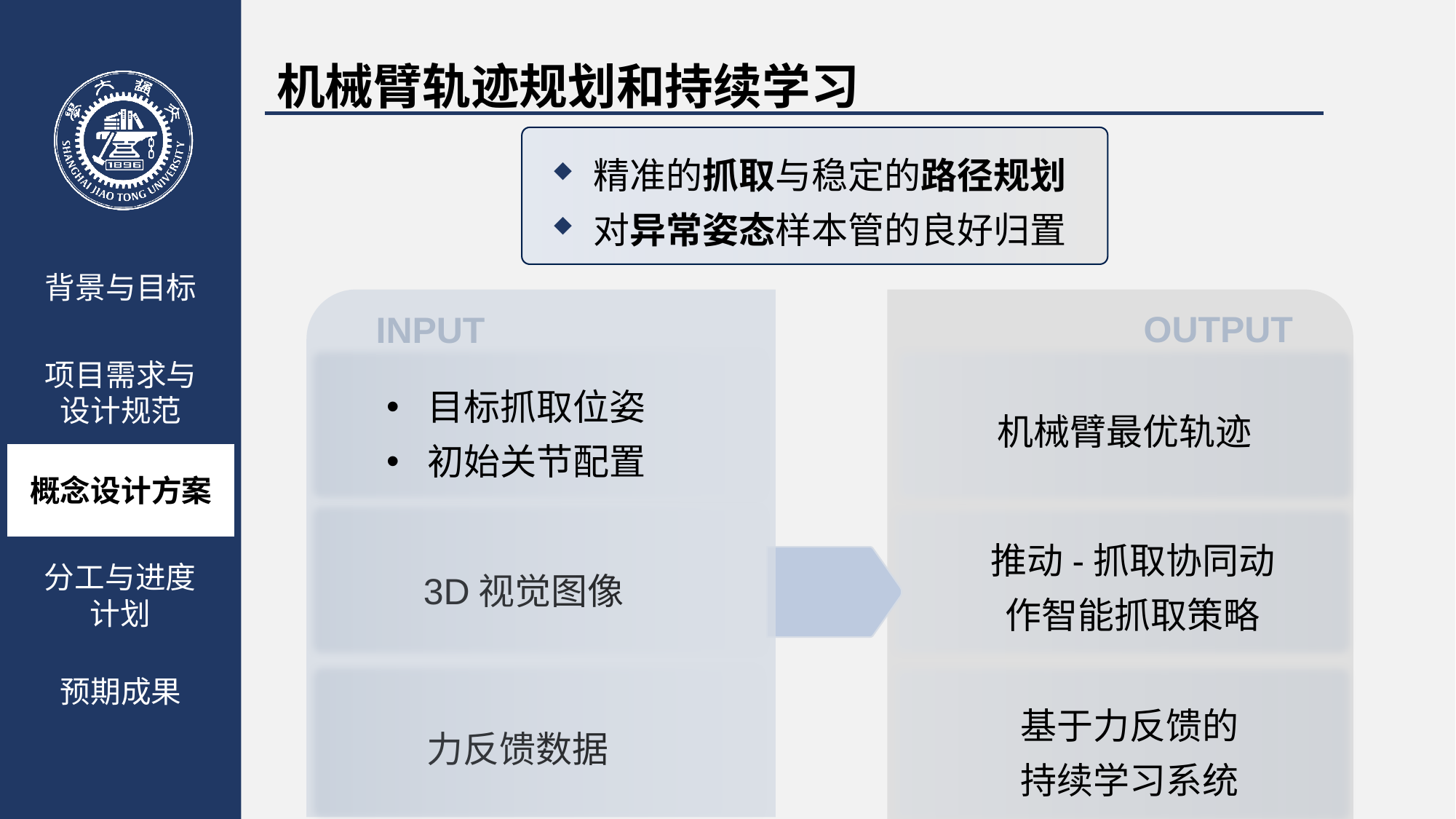

机械臂轨迹规划和持续学习

精准的抓取与稳定的路径规划
对异常姿态样本管的良好归置
背景与目标

项目需求与
设计规范
概念设计方案
预期成果
分工与进度计划

OUTPUT
INPUT

目标抓取位姿
初始关节配置
机械臂最优轨迹

推动-抓取协同动作智能抓取策略

3D视觉图像

基于力反馈的持续学习系统
力反馈数据